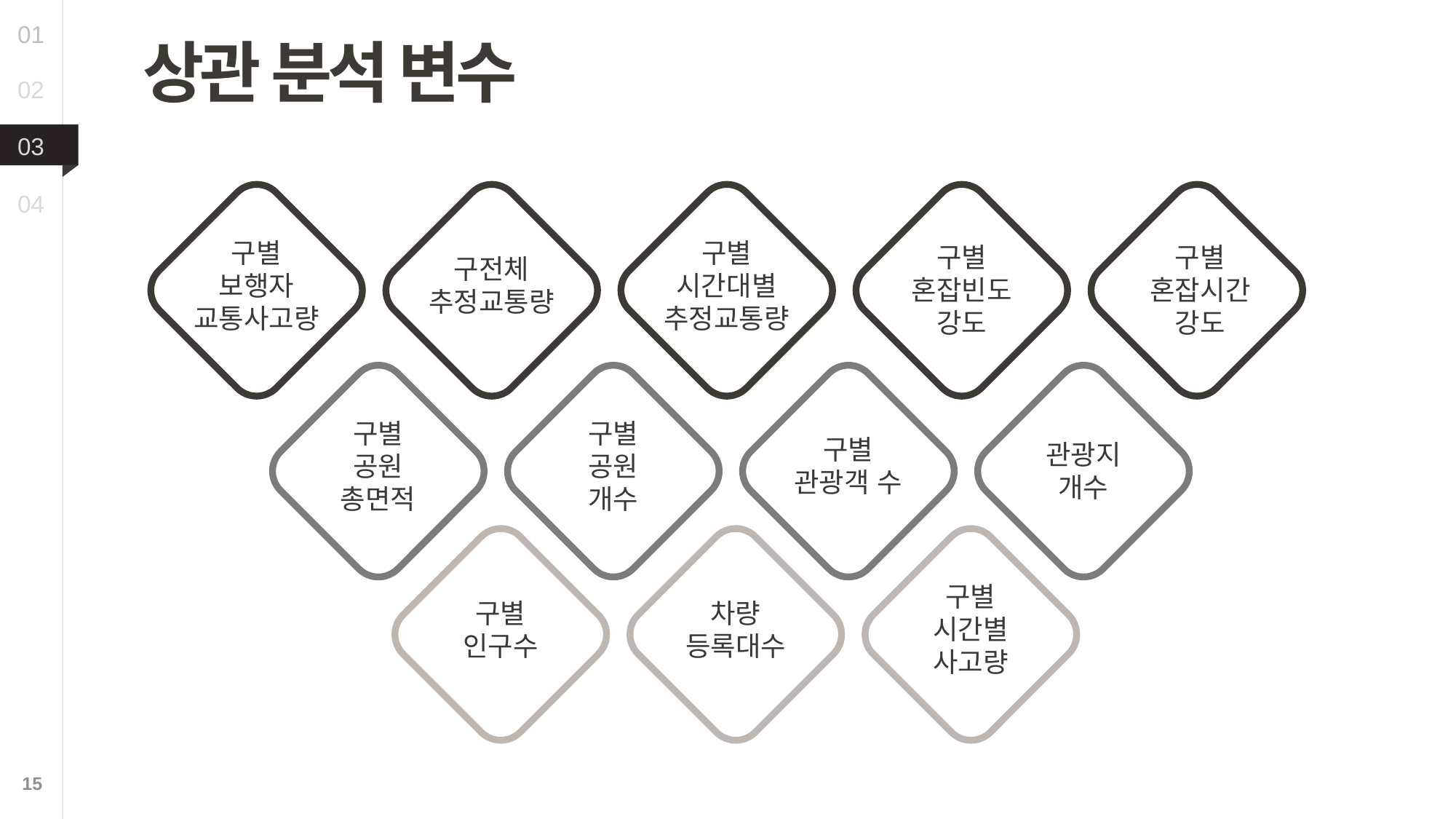

01
02

03
04
상관 분석 변수

구별
보행자
교통사고량
구별
시간대별
추정교통량
구별
혼잡빈도
강도
구별
혼잡시간
강도
구전체
추정교통량

구별
공원
개수
구별
공원
총면적
구별
관광객 수
관광지
개수

구별
시간별
사고량
구별
인구수
차량
등록대수
15